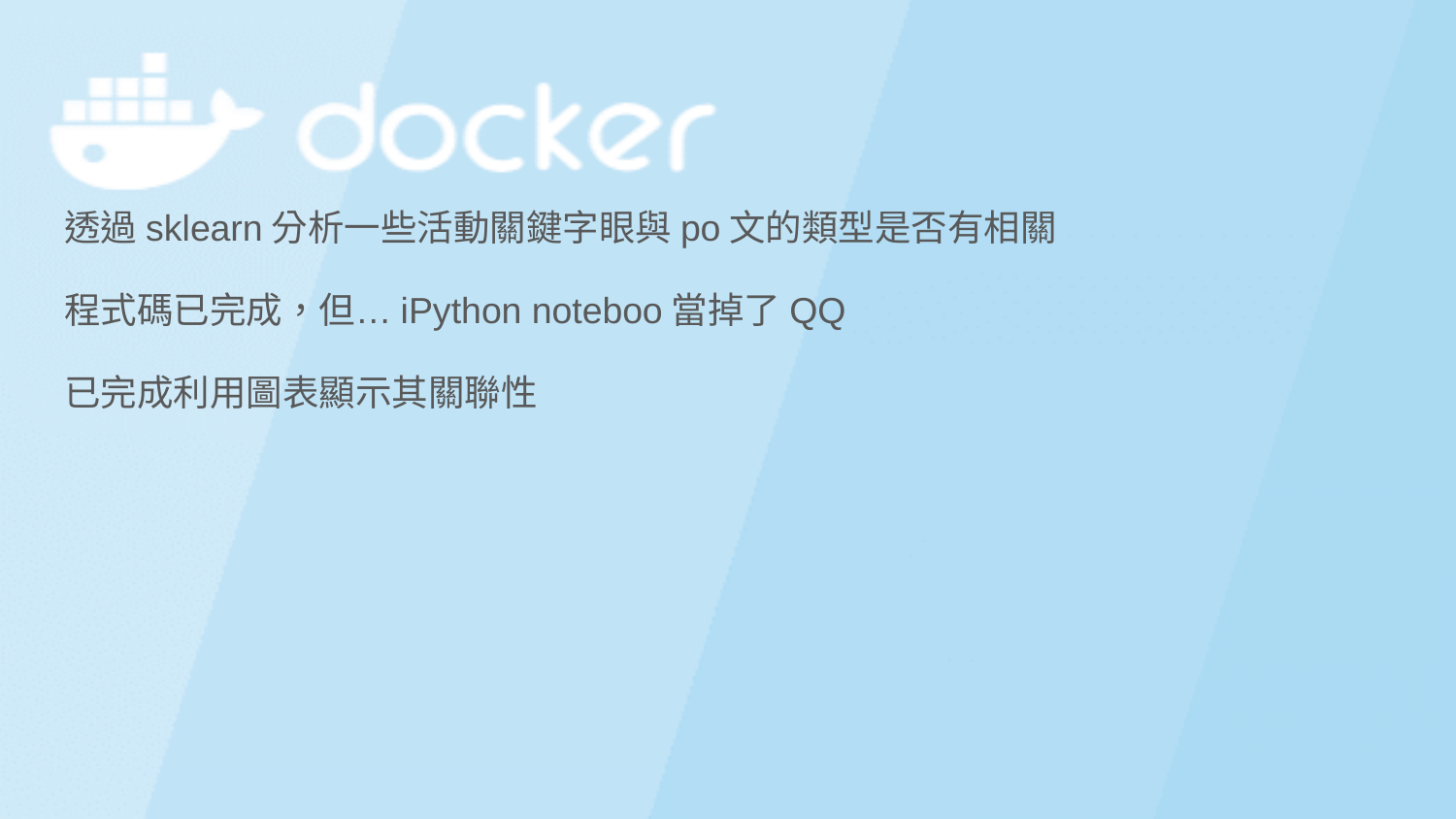

#
透過sklearn分析一些活動關鍵字眼與po文的類型是否有相關
程式碼已完成，但…iPython noteboo當掉了QQ
已完成利用圖表顯示其關聯性